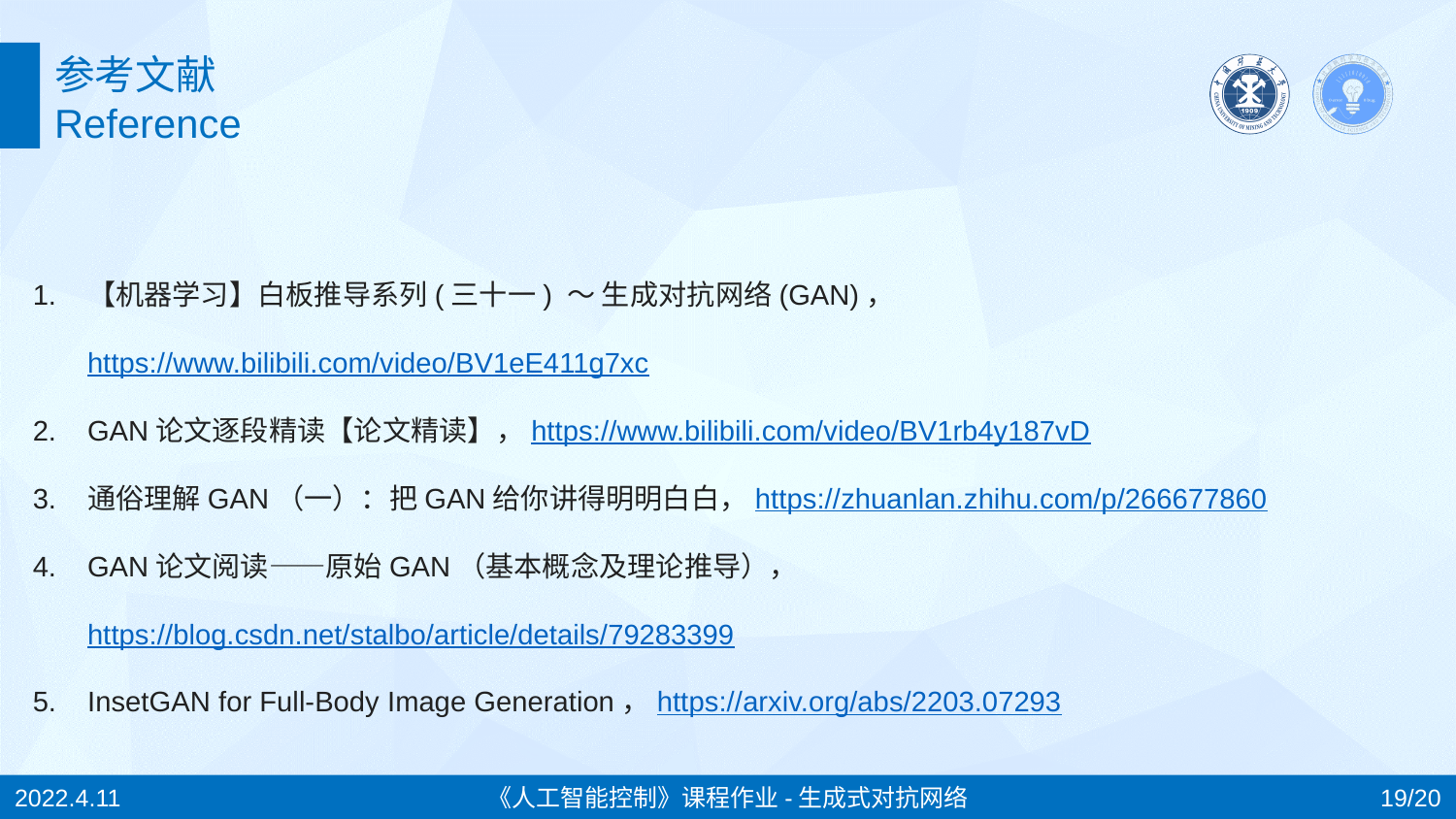

参考文献
Reference
【机器学习】白板推导系列(三十一) ～ 生成对抗网络(GAN)，https://www.bilibili.com/video/BV1eE411g7xc
GAN论文逐段精读【论文精读】，https://www.bilibili.com/video/BV1rb4y187vD
通俗理解GAN（一）：把GAN给你讲得明明白白，https://zhuanlan.zhihu.com/p/266677860
GAN论文阅读——原始GAN（基本概念及理论推导），https://blog.csdn.net/stalbo/article/details/79283399
InsetGAN for Full-Body Image Generation，https://arxiv.org/abs/2203.07293
《人工智能控制》课程作业-生成式对抗网络
19/20
2022.4.11